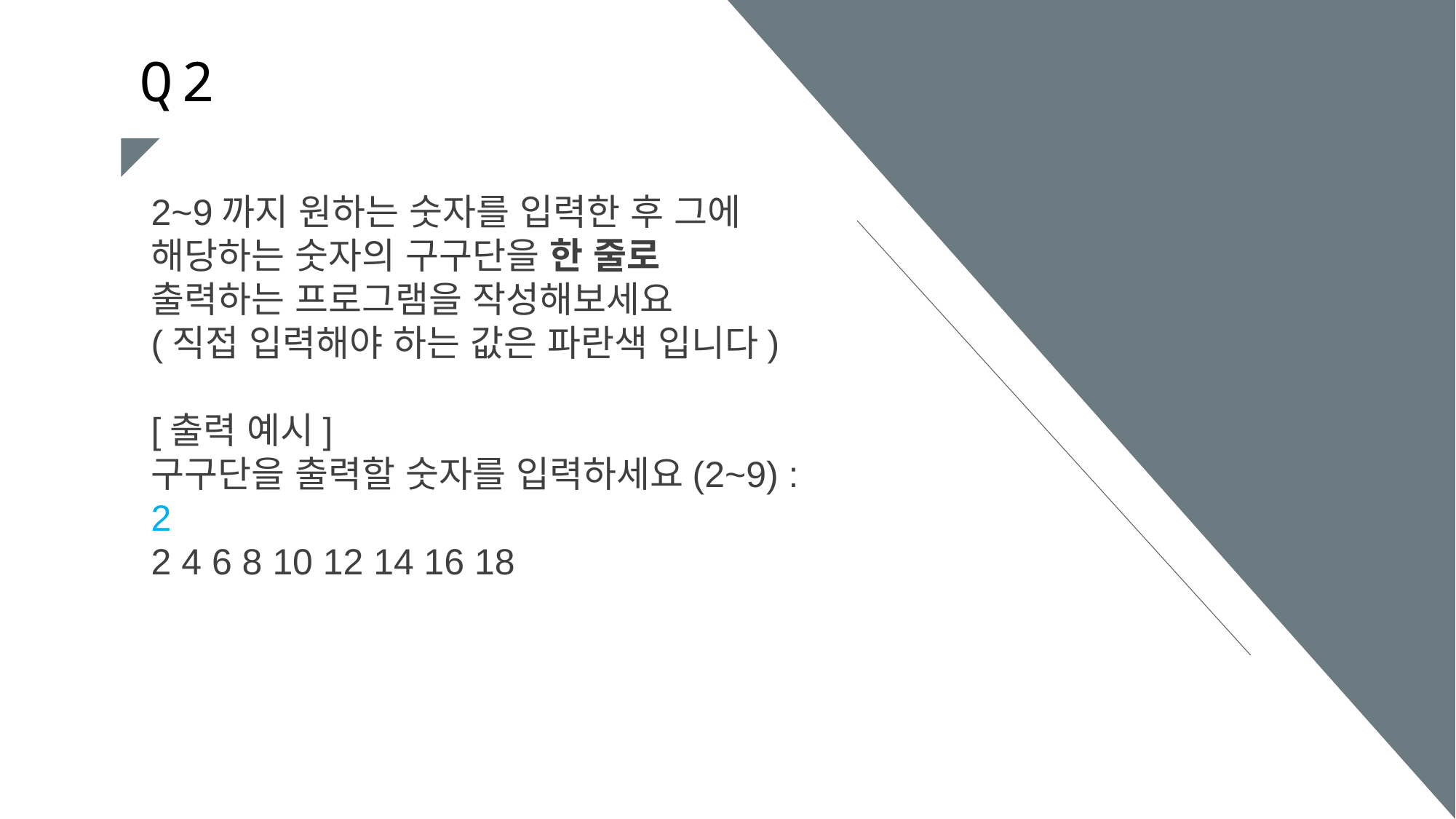

Q2

2~9까지 원하는 숫자를 입력한 후 그에 해당하는 숫자의 구구단을 한 줄로 출력하는 프로그램을 작성해보세요
(직접 입력해야 하는 값은 파란색 입니다)

[출력 예시]
구구단을 출력할 숫자를 입력하세요(2~9) : 2
2 4 6 8 10 12 14 16 18